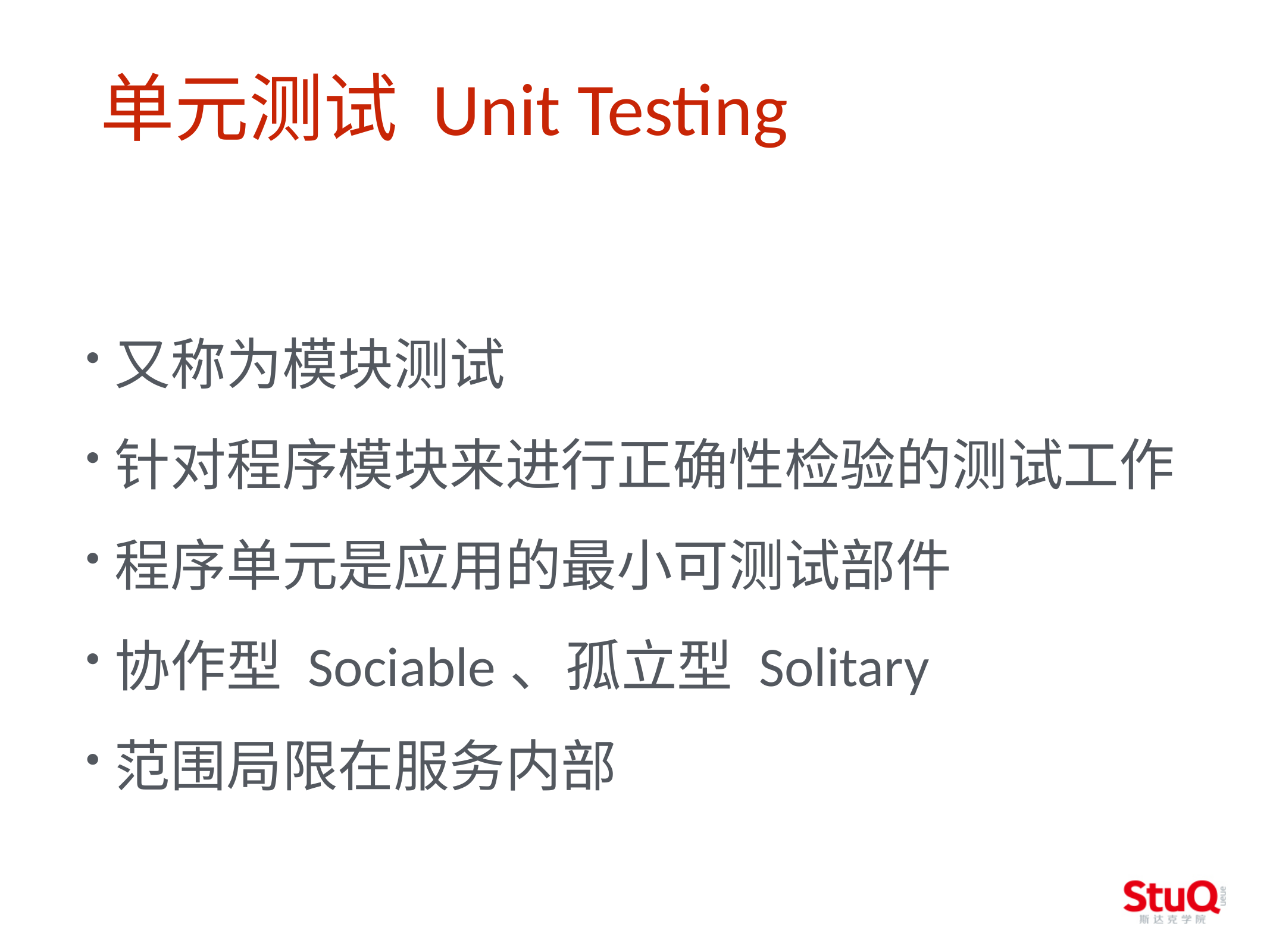

单元测试 Unit Testing
又称为模块测试
针对程序模块来进行正确性检验的测试工作
程序单元是应用的最小可测试部件
协作型 Sociable、孤立型 Solitary
范围局限在服务内部